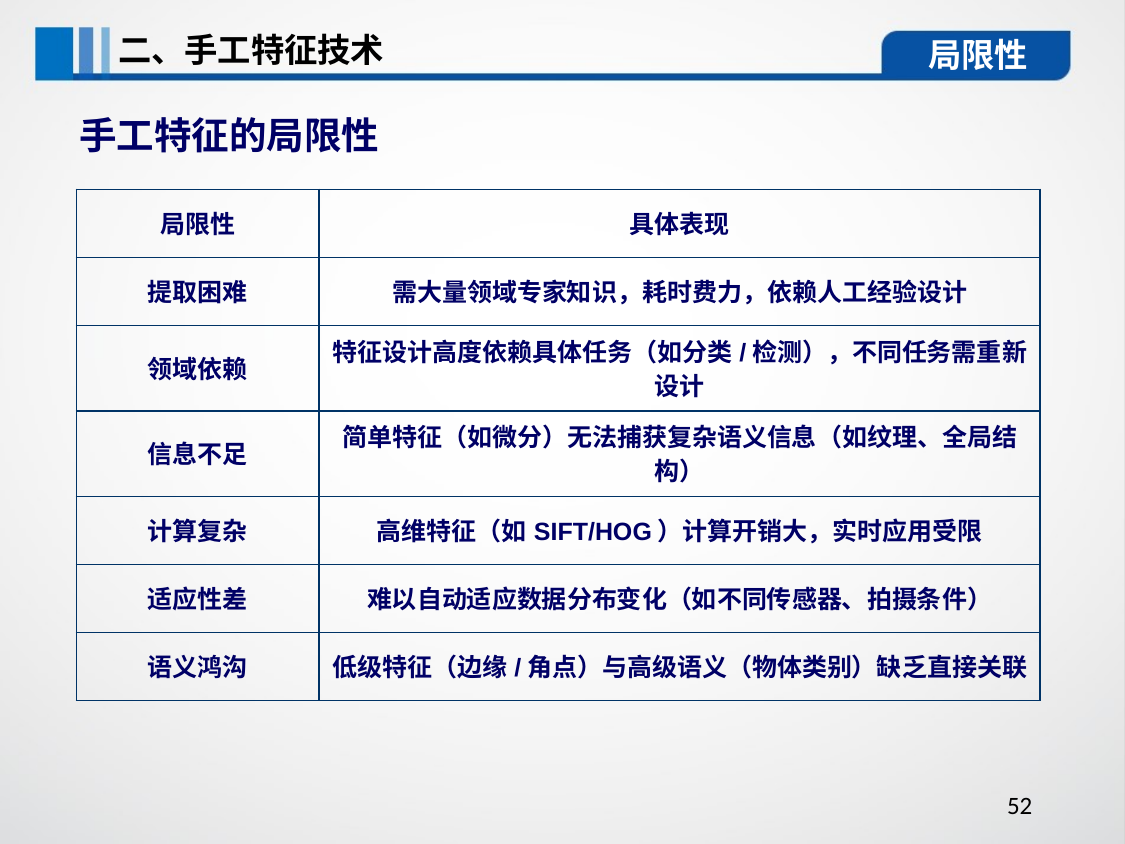

二、手工特征技术
局限性
手工特征的局限性
| 局限性 | 具体表现 |
| --- | --- |
| 提取困难 | 需大量领域专家知识，耗时费力，依赖人工经验设计 |
| 领域依赖 | 特征设计高度依赖具体任务（如分类/检测），不同任务需重新设计 |
| 信息不足 | 简单特征（如微分）无法捕获复杂语义信息（如纹理、全局结构） |
| 计算复杂 | 高维特征（如SIFT/HOG）计算开销大，实时应用受限 |
| 适应性差 | 难以自动适应数据分布变化（如不同传感器、拍摄条件） |
| 语义鸿沟 | 低级特征（边缘/角点）与高级语义（物体类别）缺乏直接关联 |
52